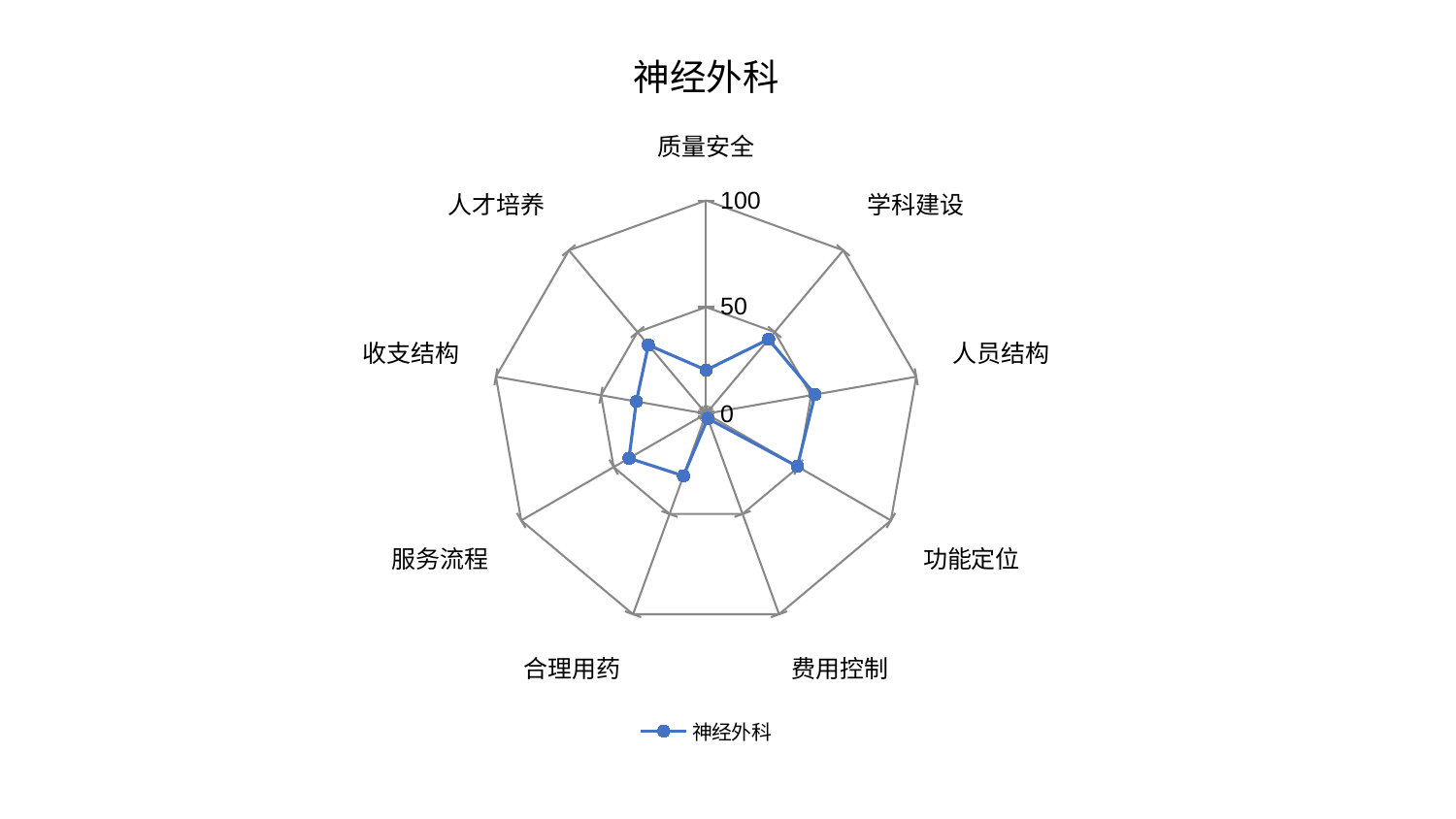

### Chart: 神经外科

| Category | 神经外科 |
|---|---|
| 质量安全 | 20.500457490779365 |
| 学科建设 | 45.562283832400915 |
| 人员结构 | 51.84556989277442 |
| 功能定位 | 49.369523895050605 |
| 费用控制 | 2.3497178471975504 |
| 合理用药 | 30.980672473266054 |
| 服务流程 | 41.69802795063422 |
| 收支结构 | 33.186511742895725 |
| 人才培养 | 42.07252536156051 |
100